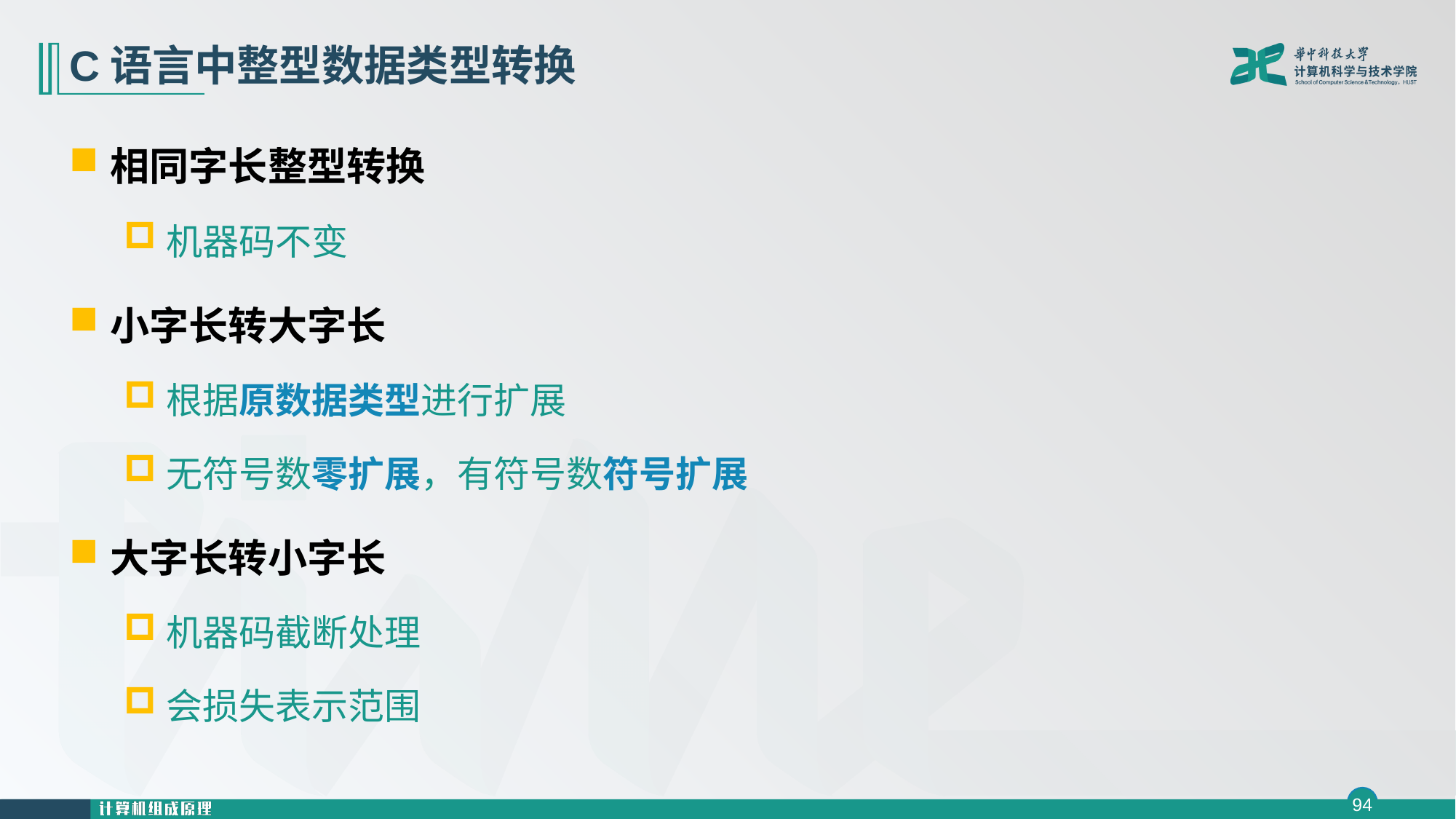

# C语言中整型数据类型转换
相同字长整型转换
机器码不变
小字长转大字长
根据原数据类型进行扩展
无符号数零扩展，有符号数符号扩展
大字长转小字长
机器码截断处理
会损失表示范围